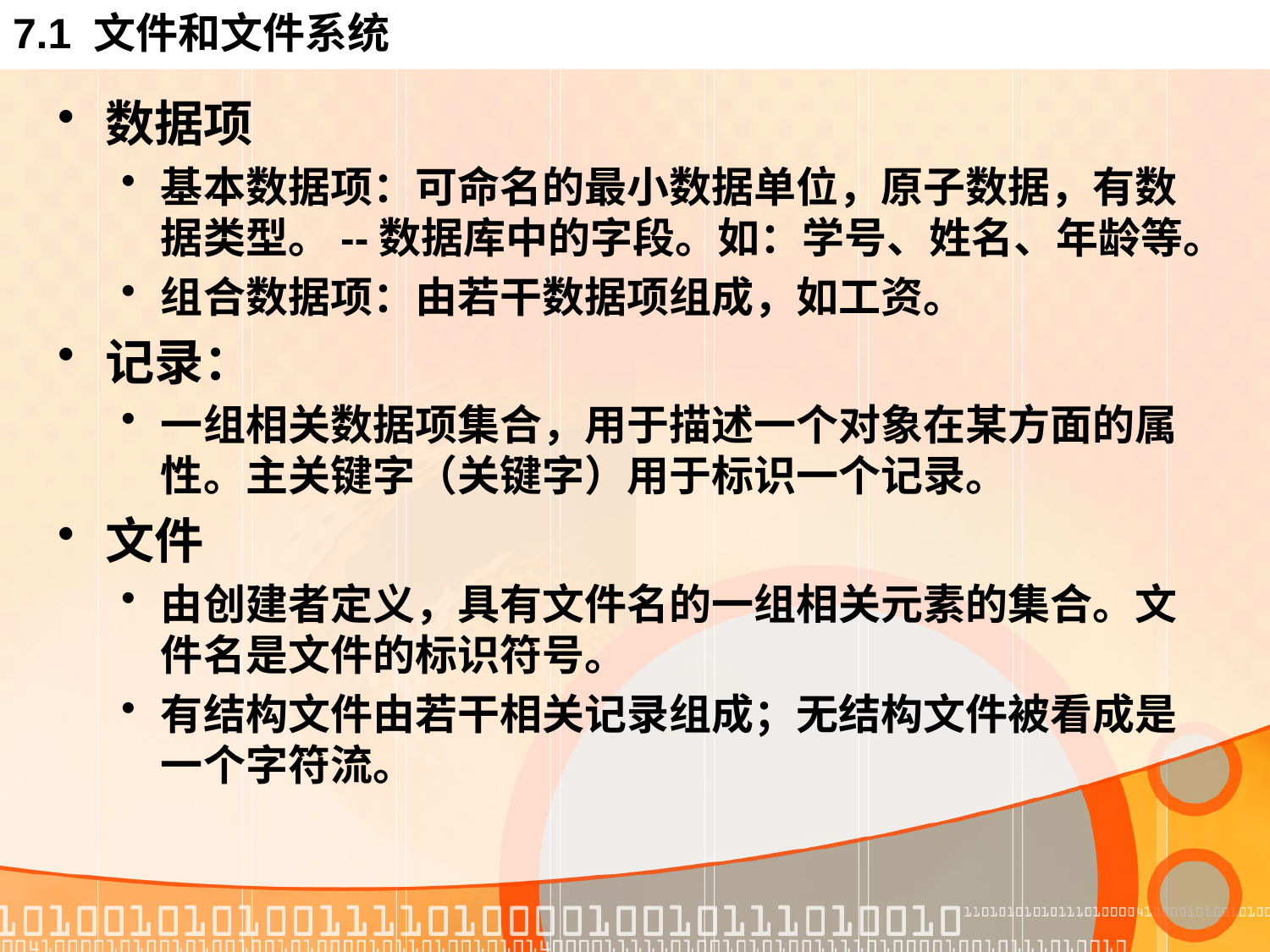

# 7.1 文件和文件系统
数据项
基本数据项：可命名的最小数据单位，原子数据，有数据类型。--数据库中的字段。如：学号、姓名、年龄等。
组合数据项：由若干数据项组成，如工资。
记录：
一组相关数据项集合，用于描述一个对象在某方面的属性。主关键字（关键字）用于标识一个记录。
文件
由创建者定义，具有文件名的一组相关元素的集合。文件名是文件的标识符号。
有结构文件由若干相关记录组成；无结构文件被看成是一个字符流。